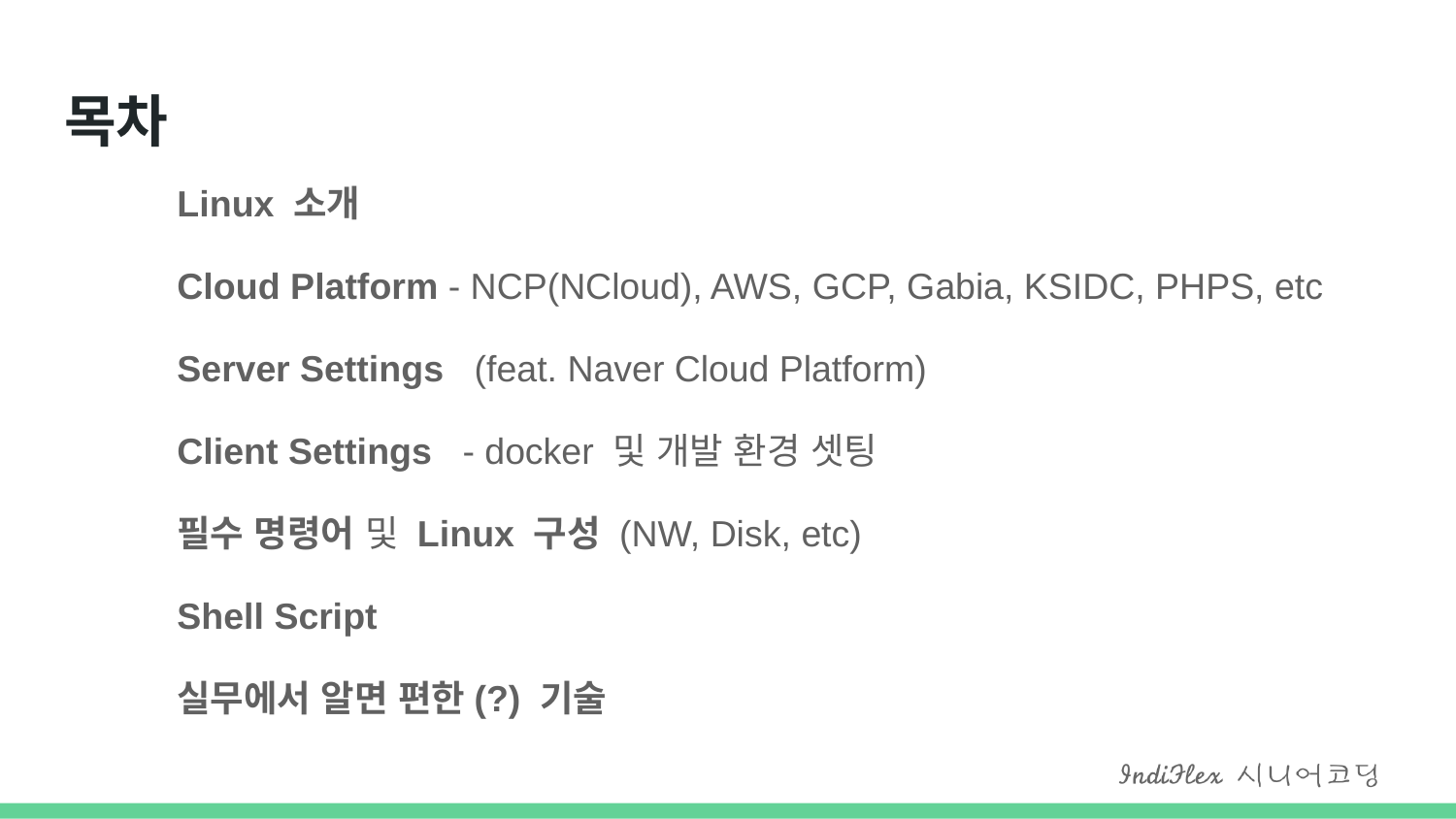

# 목차
Linux 소개
Cloud Platform - NCP(NCloud), AWS, GCP, Gabia, KSIDC, PHPS, etc
Server Settings   (feat. Naver Cloud Platform)
Client Settings   - docker 및 개발 환경 셋팅
필수 명령어 및 Linux 구성 (NW, Disk, etc)
Shell Script
실무에서 알면 편한(?) 기술